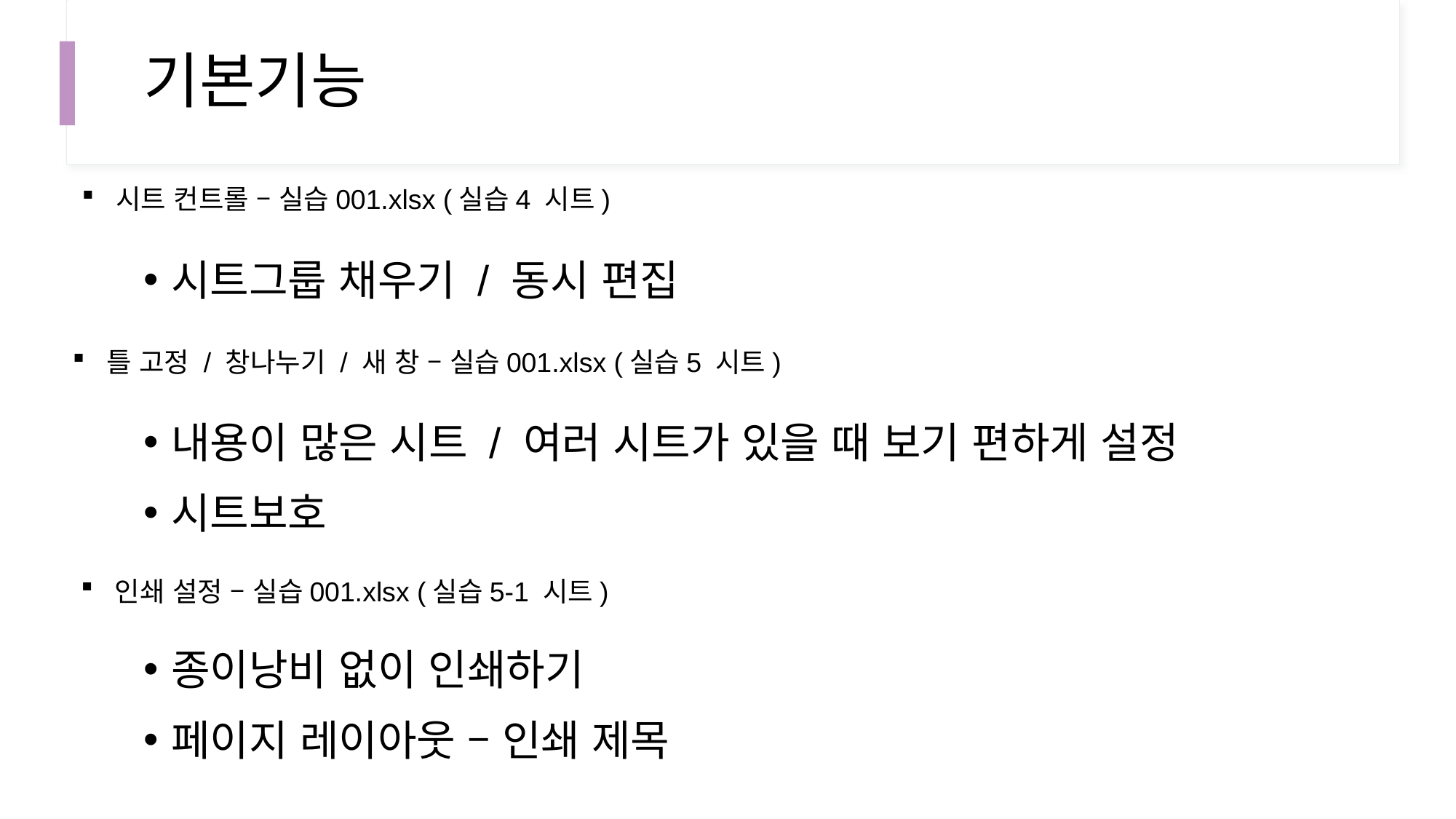

# 기본기능
시트 컨트롤 – 실습001.xlsx (실습4 시트)
시트그룹 채우기 / 동시 편집
틀 고정 / 창나누기 / 새 창 – 실습001.xlsx (실습5 시트)
내용이 많은 시트 / 여러 시트가 있을 때 보기 편하게 설정
시트보호
인쇄 설정 – 실습001.xlsx (실습5-1 시트)
종이낭비 없이 인쇄하기
페이지 레이아웃 – 인쇄 제목